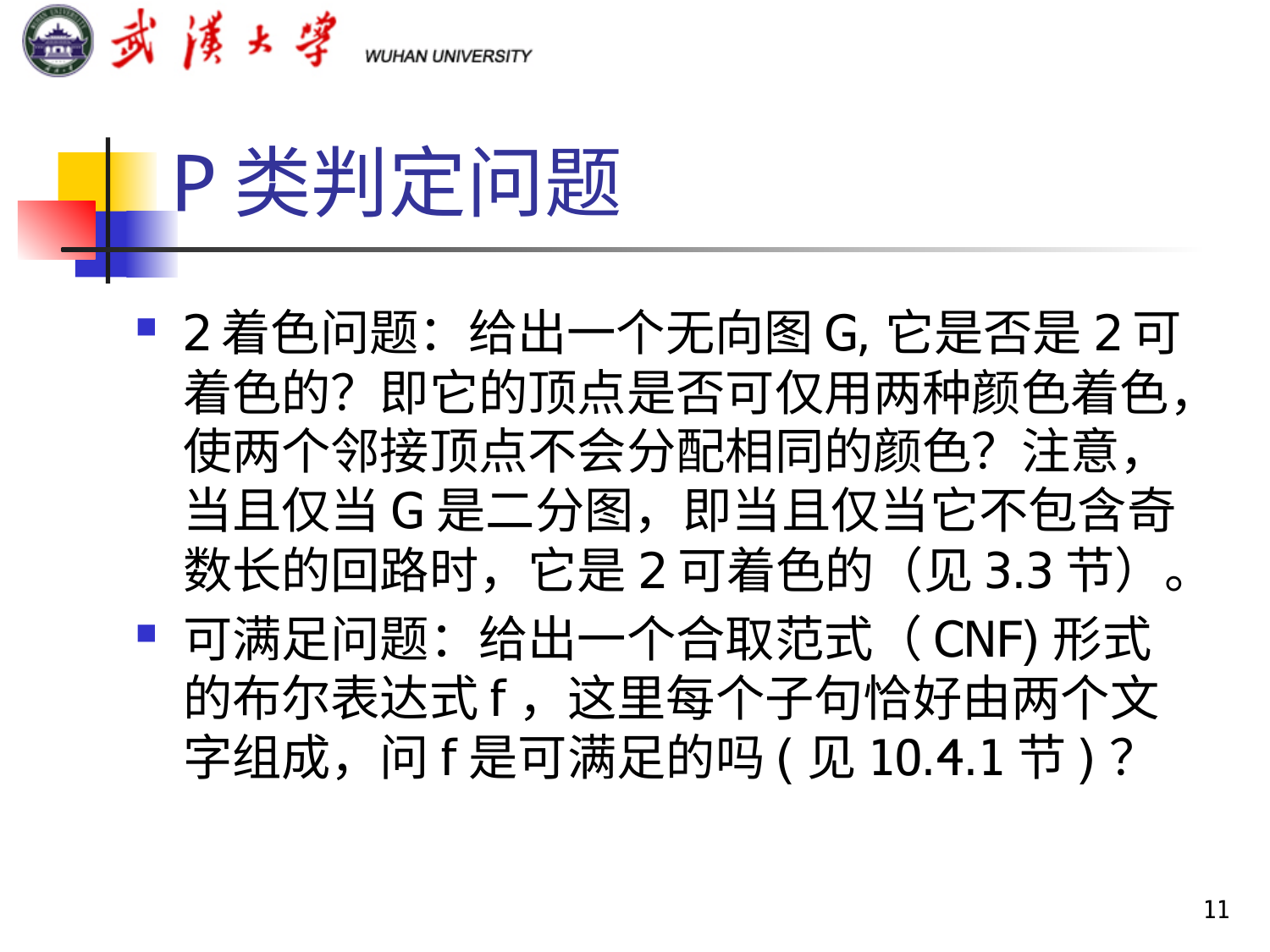

# P类判定问题
2着色问题：给出一个无向图G,它是否是2可着色的？即它的顶点是否可仅用两种颜色着色，使两个邻接顶点不会分配相同的颜色？注意，当且仅当G是二分图，即当且仅当它不包含奇数长的回路时，它是2可着色的（见3.3节）。
可满足问题：给出一个合取范式（CNF)形式的布尔表达式f，这里每个子句恰好由两个文字组成，问f是可满足的吗(见10.4.1节)？

11